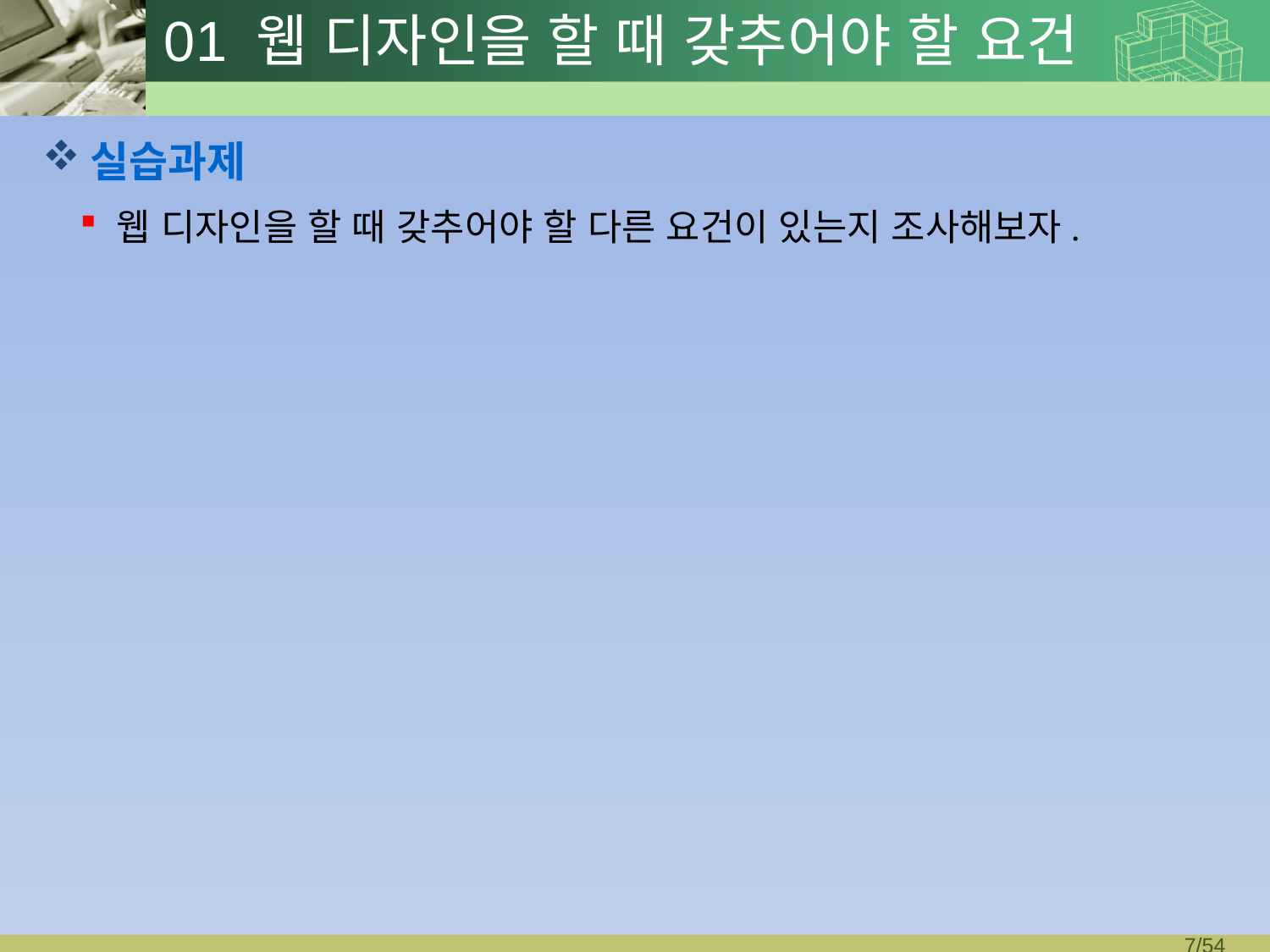

# 01 웹 디자인을 할 때 갖추어야 할 요건
실습과제
웹 디자인을 할 때 갖추어야 할 다른 요건이 있는지 조사해보자.